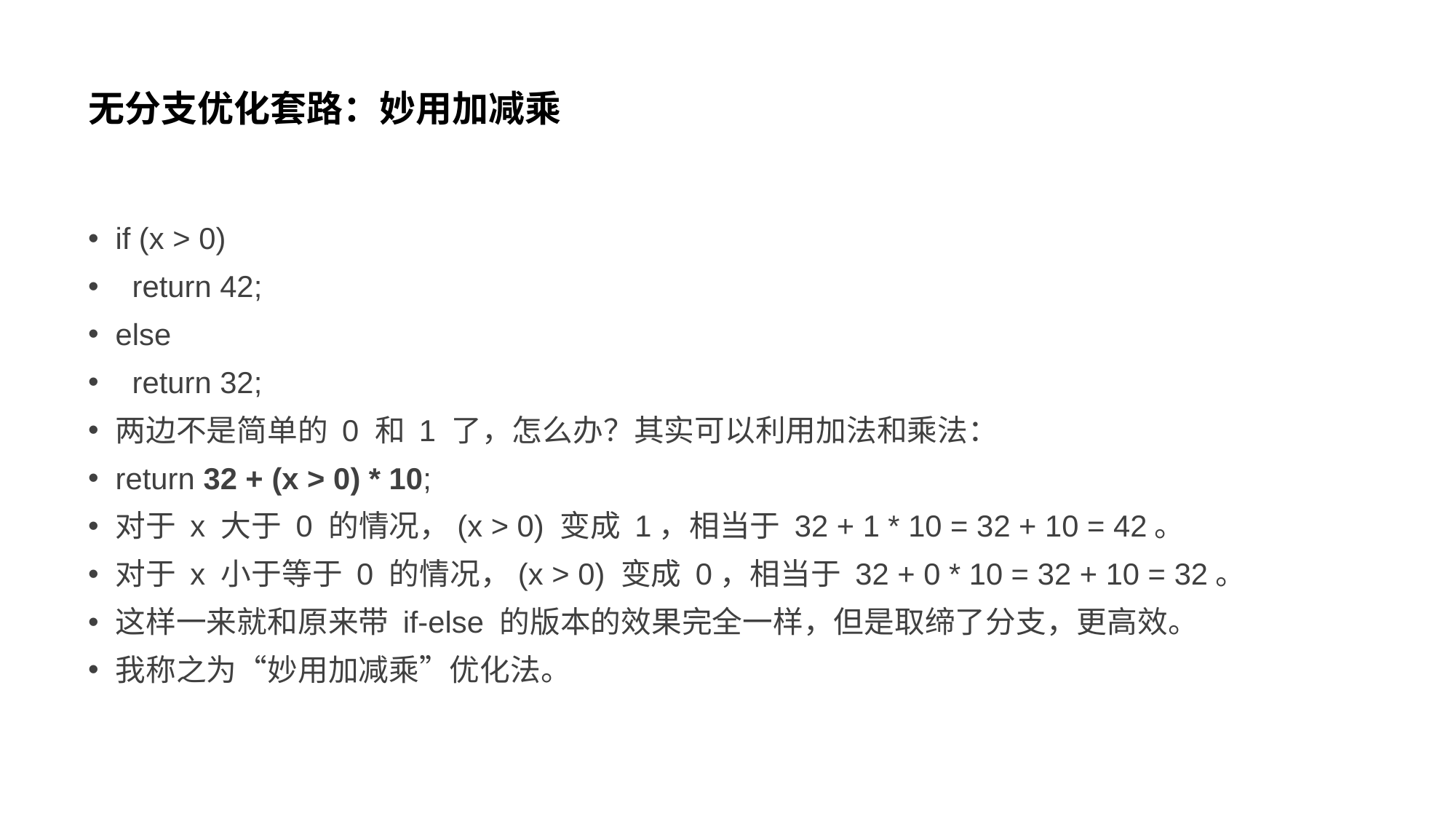

# 无分支优化套路：妙用加减乘
if (x > 0)
  return 42;
else
  return 32;
两边不是简单的 0 和 1 了，怎么办？其实可以利用加法和乘法：
return 32 + (x > 0) * 10;
对于 x 大于 0 的情况，(x > 0) 变成 1，相当于 32 + 1 * 10 = 32 + 10 = 42。
对于 x 小于等于 0 的情况，(x > 0) 变成 0，相当于 32 + 0 * 10 = 32 + 10 = 32。
这样一来就和原来带 if-else 的版本的效果完全一样，但是取缔了分支，更高效。
我称之为“妙用加减乘”优化法。